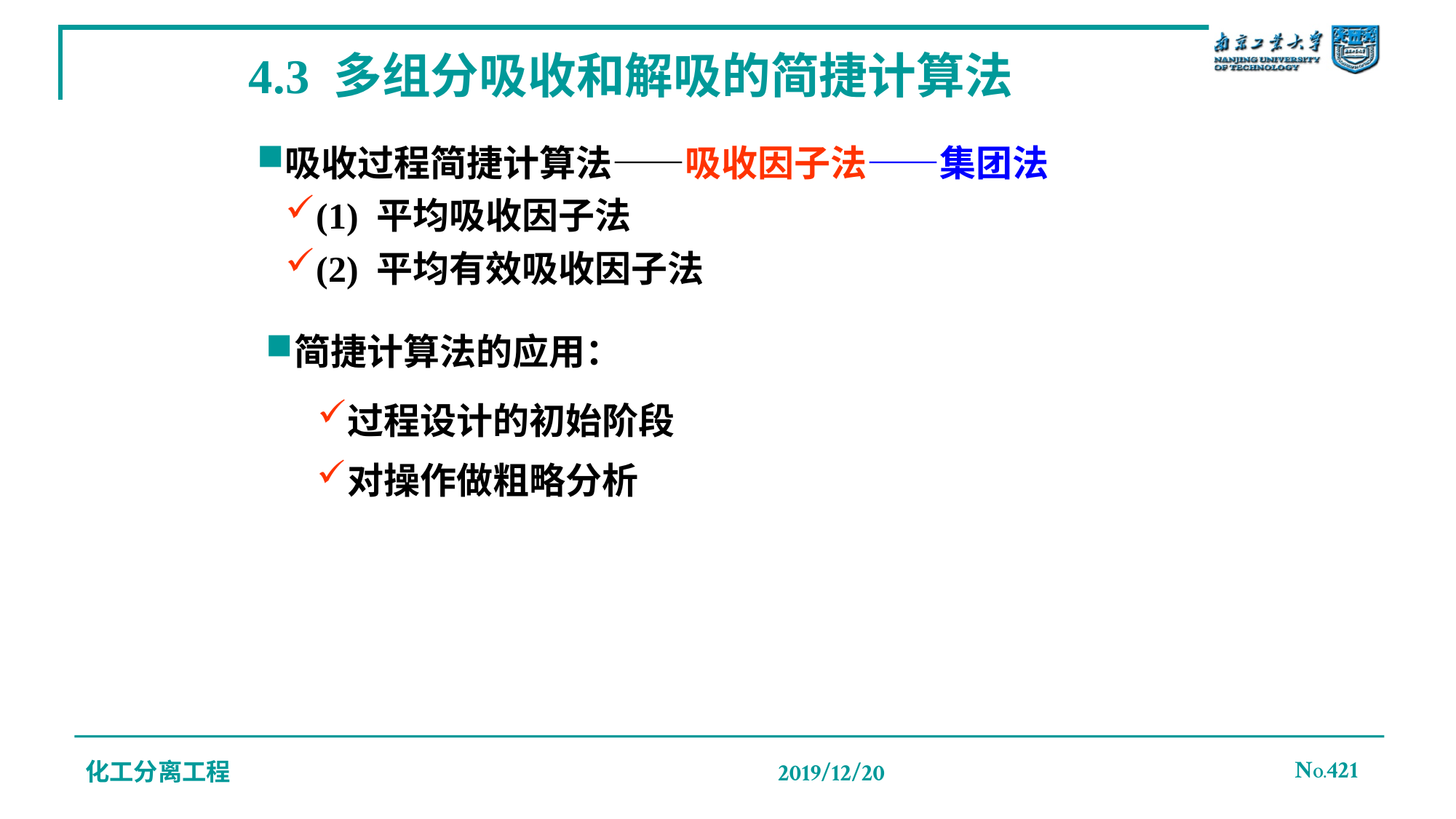

# 4.3 多组分吸收和解吸的简捷计算法
吸收过程简捷计算法——吸收因子法——集团法
(1) 平均吸收因子法
(2) 平均有效吸收因子法
简捷计算法的应用：
过程设计的初始阶段
对操作做粗略分析
化工分离工程
2019/12/20
NO.421